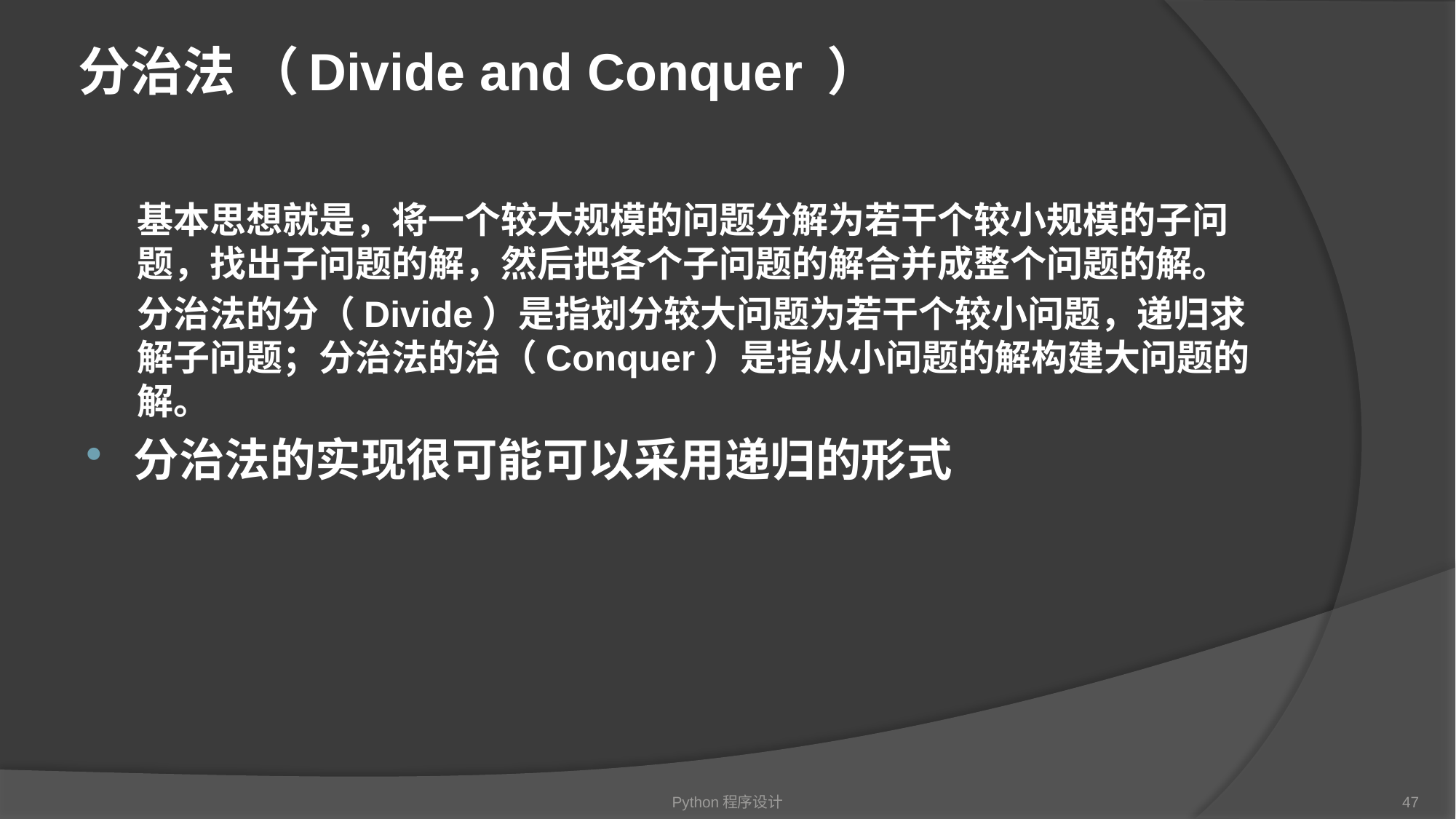

# 分治法 （Divide and Conquer ）
基本思想就是，将一个较大规模的问题分解为若干个较小规模的子问题，找出子问题的解，然后把各个子问题的解合并成整个问题的解。
分治法的分（Divide）是指划分较大问题为若干个较小问题，递归求解子问题；分治法的治（Conquer）是指从小问题的解构建大问题的解。
分治法的实现很可能可以采用递归的形式

Python程序设计
47